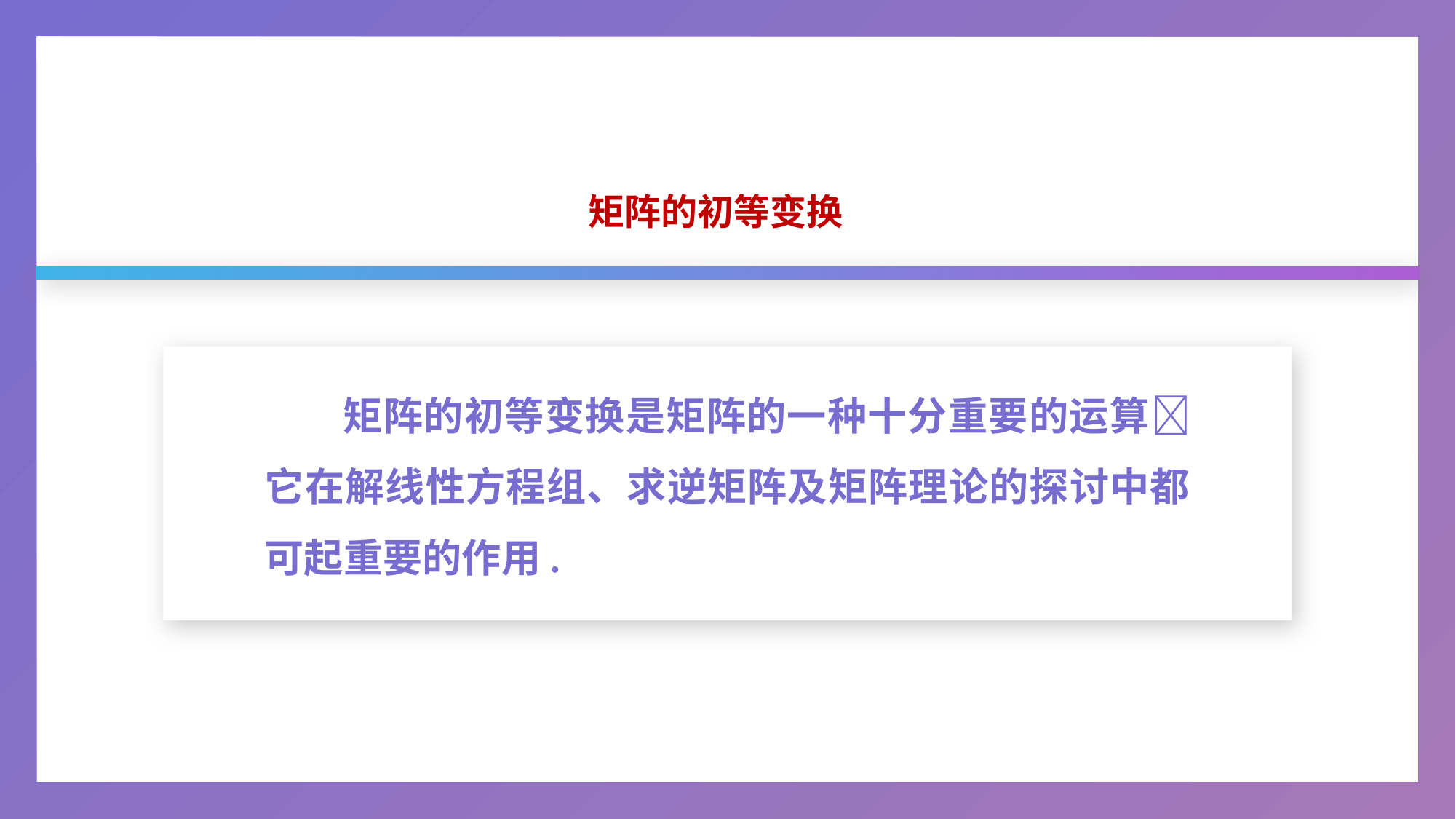

矩阵的初等变换

矩阵的初等变换是矩阵的一种十分重要的运算, 它在解线性方程组、求逆矩阵及矩阵理论的探讨中都可起重要的作用.